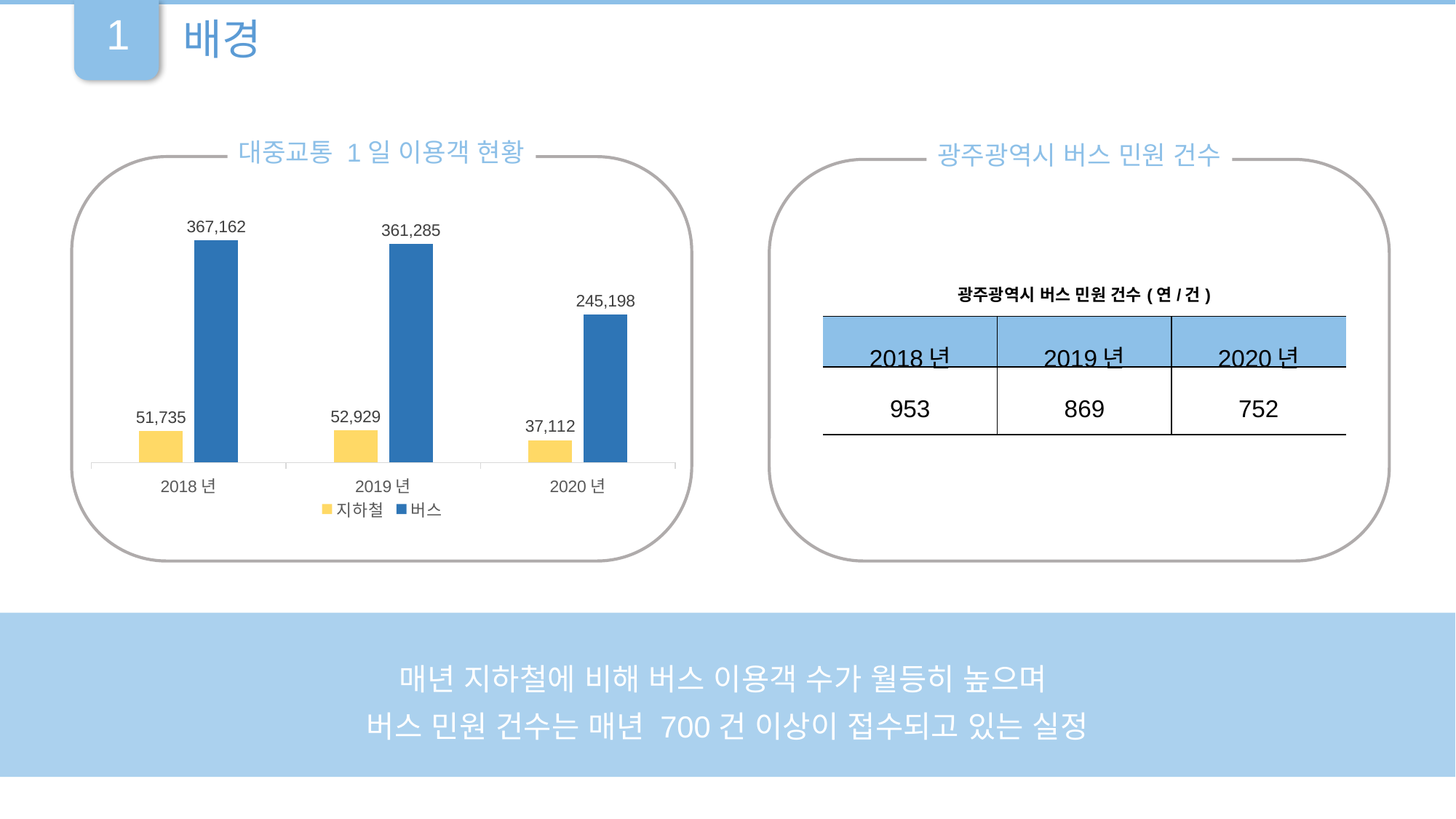

1
배경
대중교통 1일 이용객 현황

광주광역시 버스 민원 건수

### Chart

| Category | 지하철 | 버스 |
|---|---|---|
| 2018년 | 51735.0 | 367162.0 |
| 2019년 | 52929.0 | 361285.0 |
| 2020년 | 37112.0 | 245198.0 |
| 광주광역시 버스 민원 건수(연/건) |  |  |
| --- | --- | --- |
| 2018년 | 2019년 | 2020년 |
| 953 | 869 | 752 |
86%

매년 지하철에 비해 버스 이용객 수가 월등히 높으며
버스 민원 건수는 매년 700건 이상이 접수되고 있는 실정